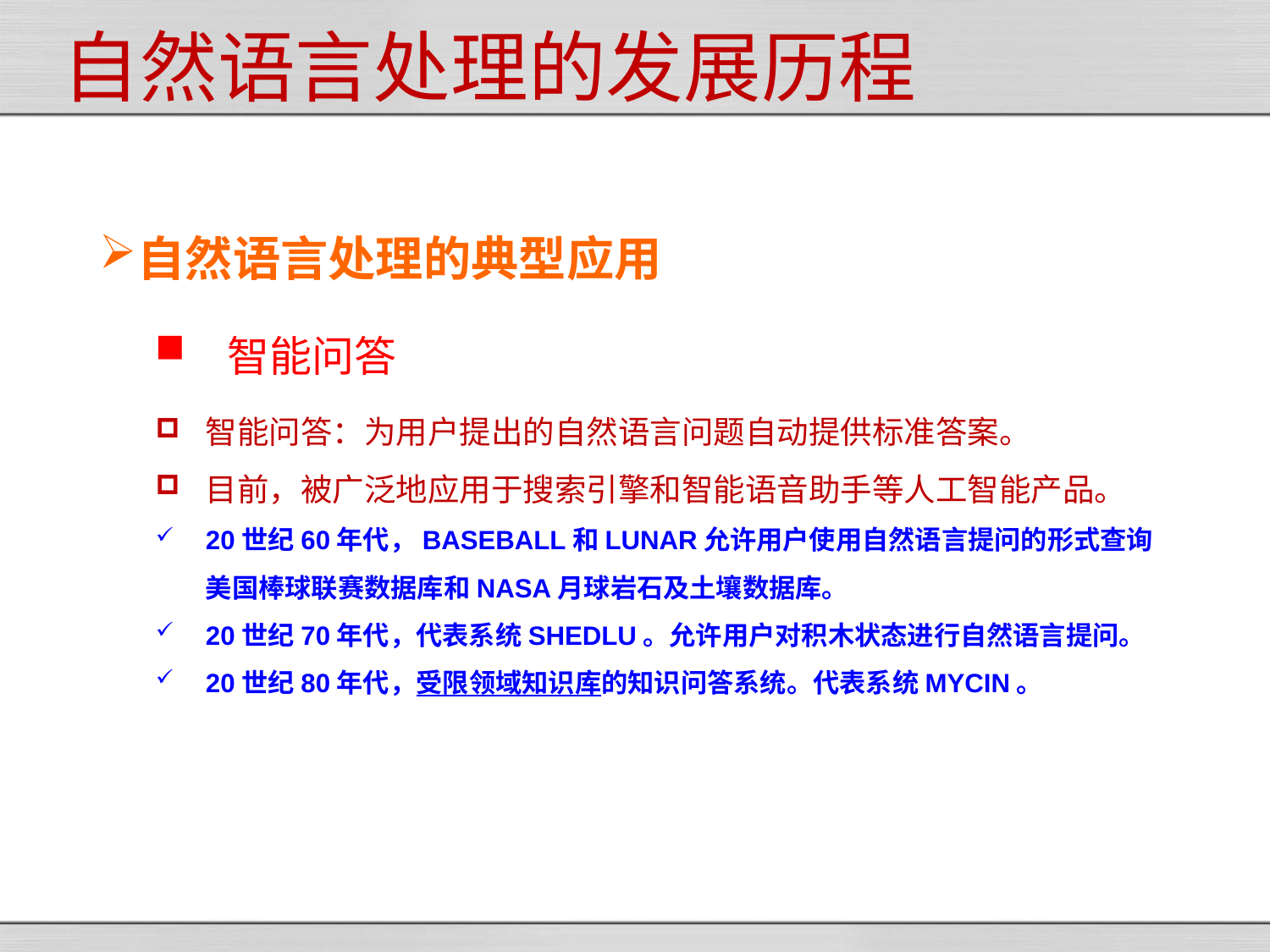

自然语言处理的发展历程
自然语言处理的典型应用
 智能问答
智能问答：为用户提出的自然语言问题自动提供标准答案。
目前，被广泛地应用于搜索引擎和智能语音助手等人工智能产品。
20世纪60年代，BASEBALL和LUNAR允许用户使用自然语言提问的形式查询美国棒球联赛数据库和NASA月球岩石及土壤数据库。
20世纪70年代，代表系统SHEDLU。允许用户对积木状态进行自然语言提问。
20世纪80年代，受限领域知识库的知识问答系统。代表系统MYCIN。